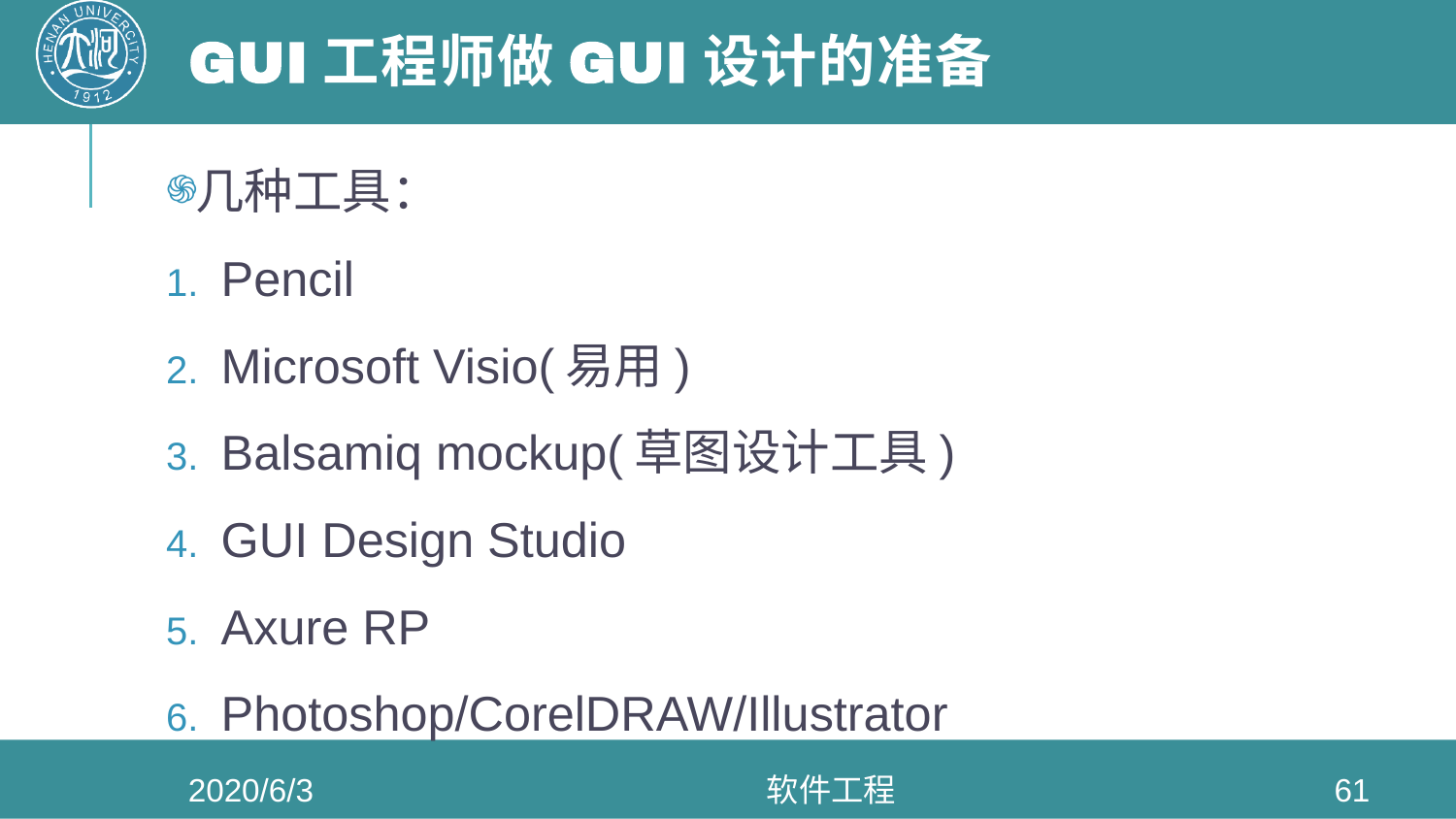

# GUI工程师做GUI设计的准备
几种工具：
Pencil
Microsoft Visio(易用)
Balsamiq mockup(草图设计工具)
GUI Design Studio
Axure RP
Photoshop/CorelDRAW/Illustrator
2020/6/3
软件工程
61